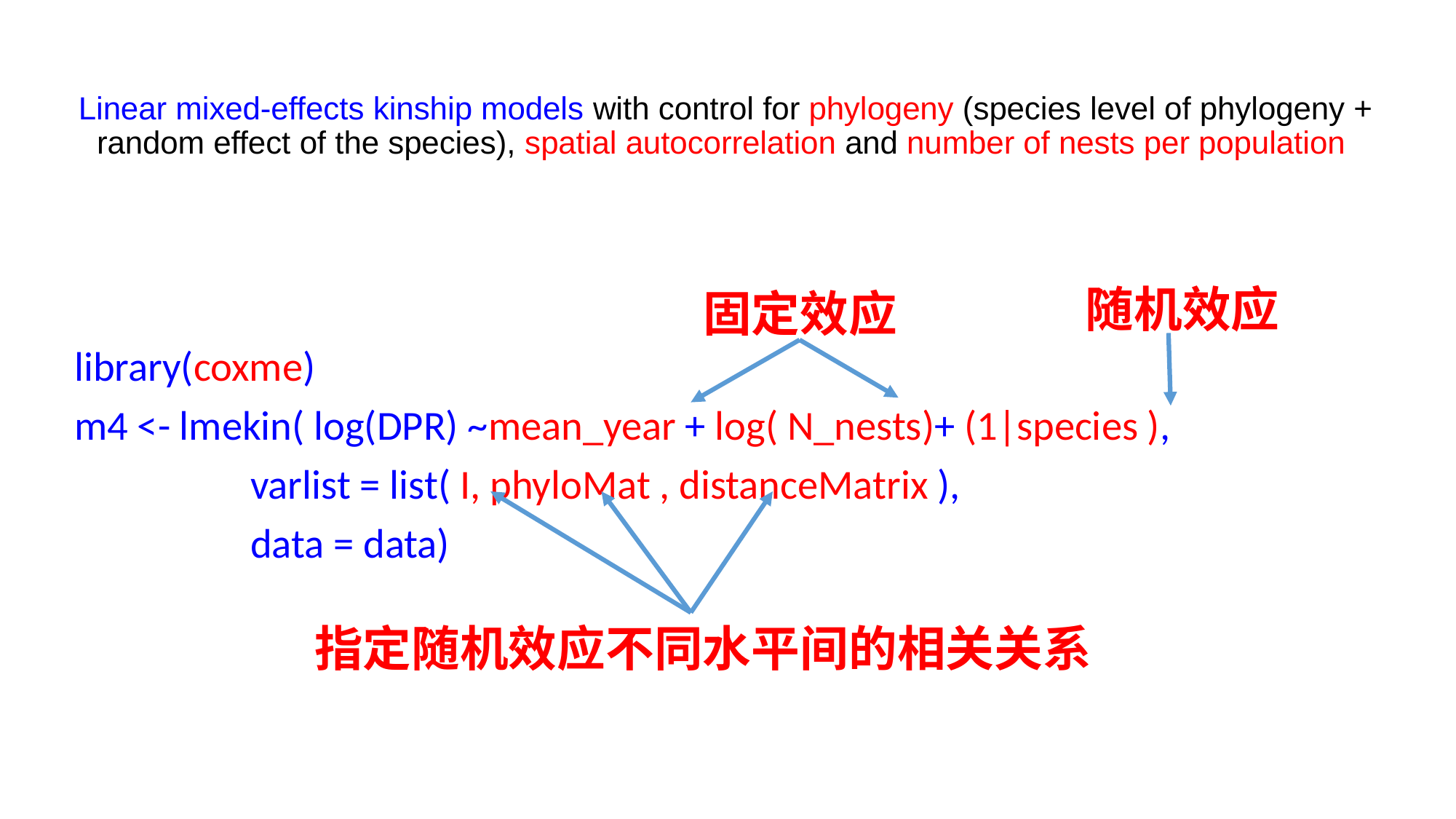

# Linear mixed-effects kinship models with control for phylogeny (species level of phylogeny + random effect of the species), spatial autocorrelation and number of nests per population
随机效应
固定效应
library(coxme)
m4 <- lmekin( log(DPR) ~mean_year + log( N_nests)+ (1|species ),
                   varlist = list( I, phyloMat , distanceMatrix ),
                   data = data)
指定随机效应不同水平间的相关关系